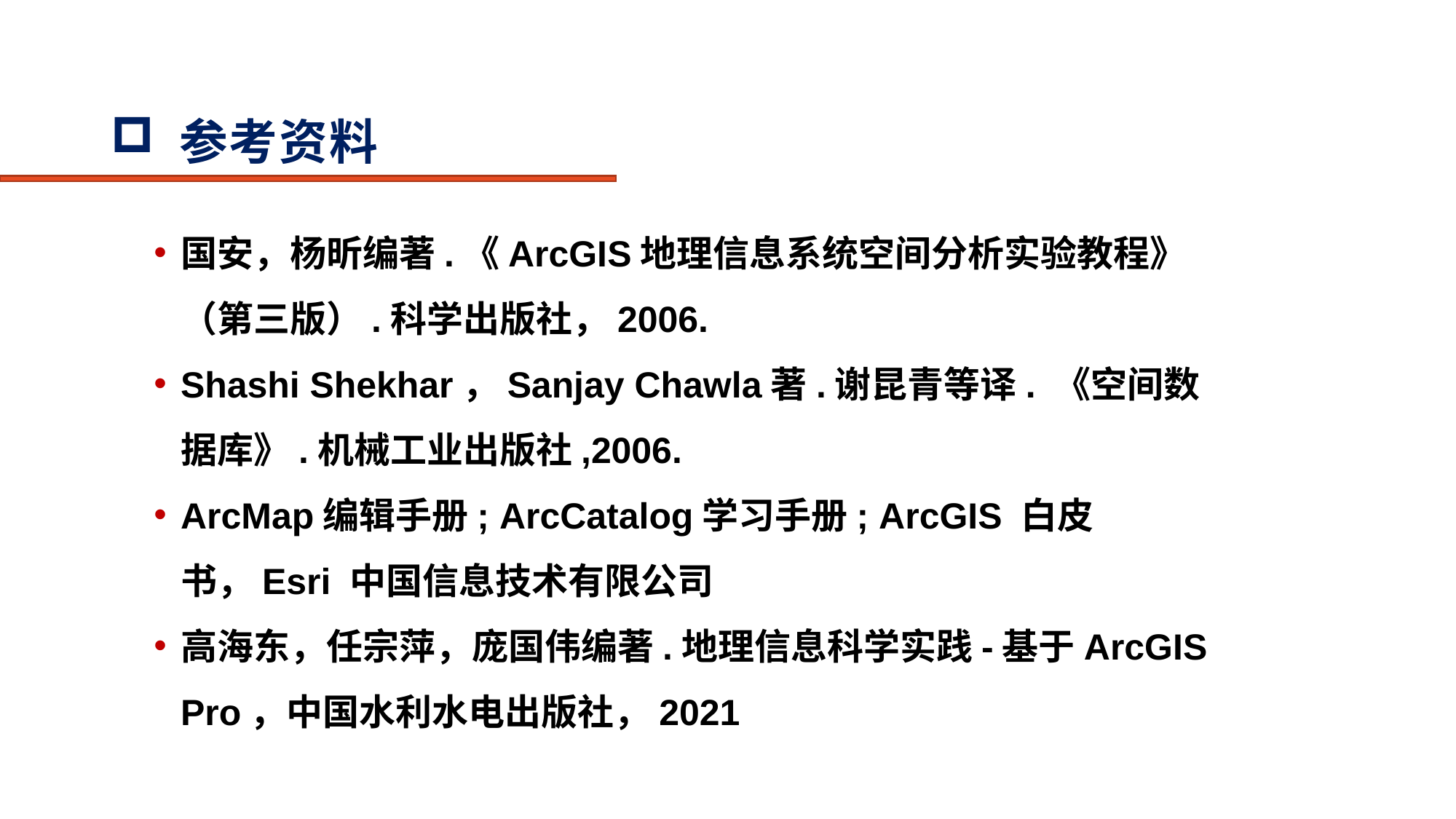

# 参考资料
国安，杨昕编著.《ArcGIS地理信息系统空间分析实验教程》（第三版）.科学出版社，2006.
Shashi Shekhar，Sanjay Chawla著.谢昆青等译. 《空间数据库》.机械工业出版社,2006.
ArcMap编辑手册; ArcCatalog学习手册; ArcGIS 白皮书，Esri 中国信息技术有限公司
高海东，任宗萍，庞国伟编著.地理信息科学实践-基于ArcGIS Pro，中国水利水电出版社，2021.